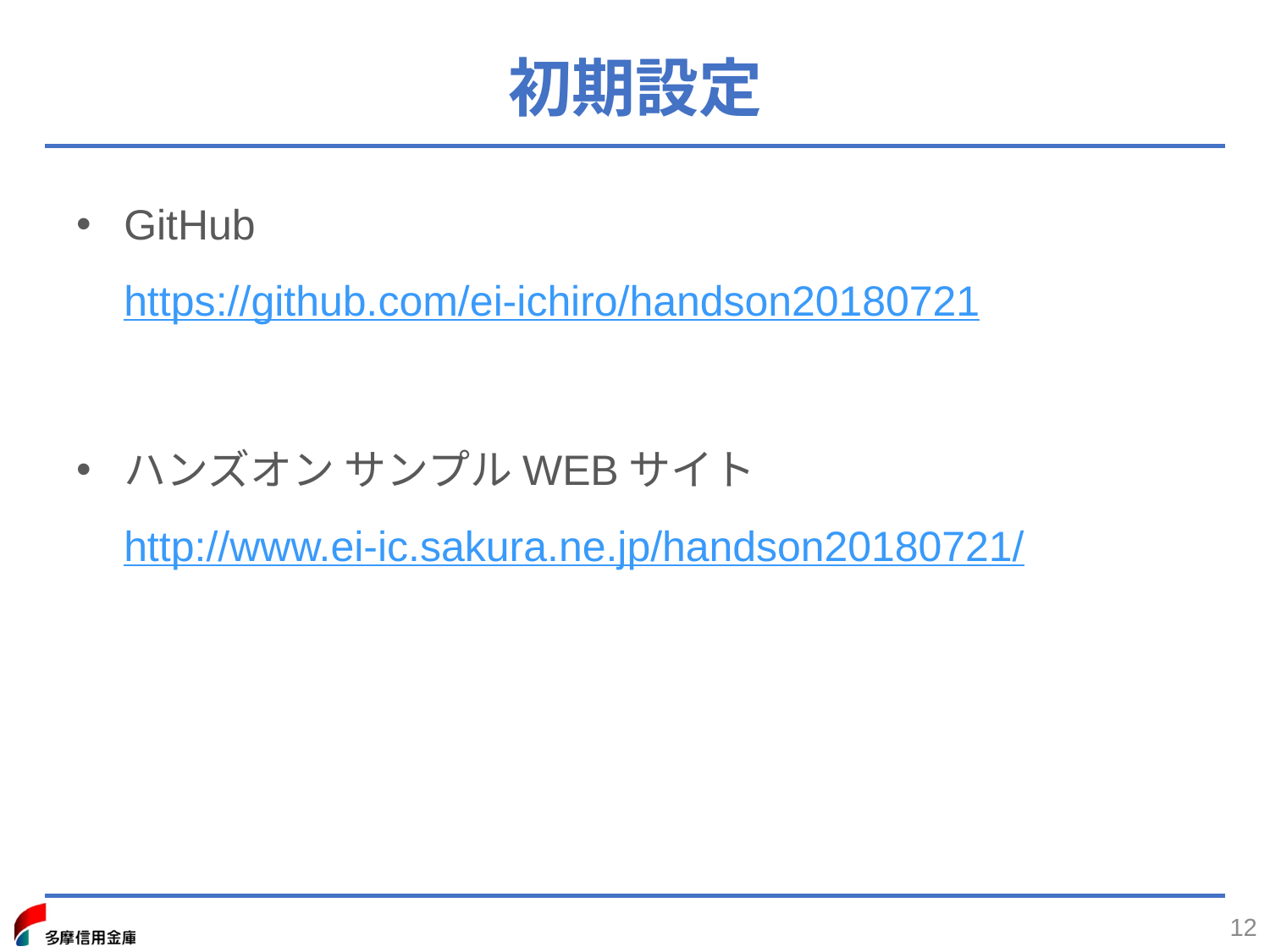

# 初期設定
GitHub
https://github.com/ei-ichiro/handson20180721

ハンズオン サンプルWEBサイト
http://www.ei-ic.sakura.ne.jp/handson20180721/

12